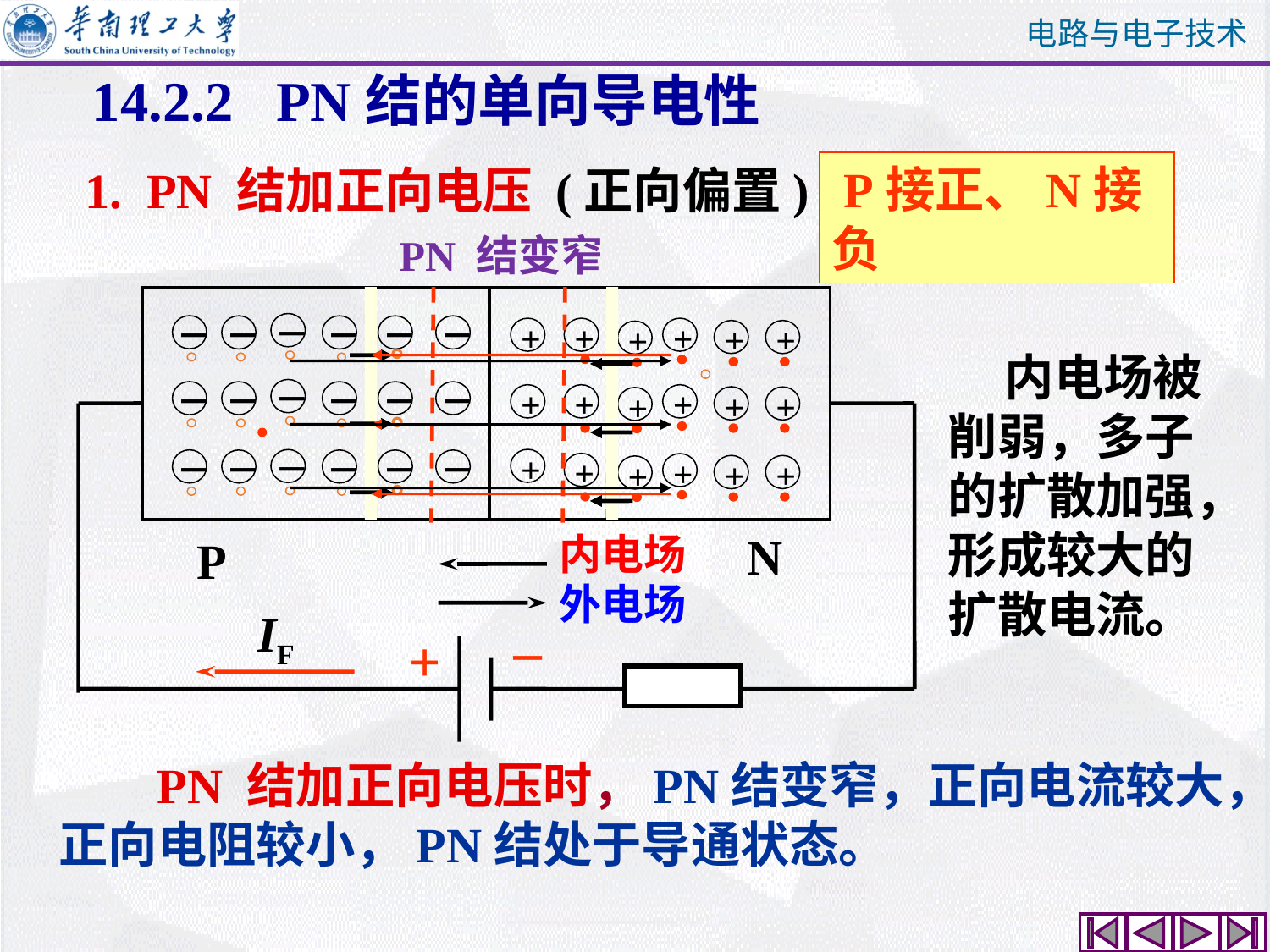

# 14.2.2   PN结的单向导电性
 P接正、N接负
   1.  PN 结加正向电压 (正向偏置)
PN 结变窄

－
－

－
－
－
－
－
－
+
+
+
+
+

+

+

+

－
－
－
－
－
+
+
+
+
+

+
－
－
－
－
－
+
+
+
+

N
内电场

P

    内电场被削弱，多子的扩散加强，形成较大的扩散电流。

–
+

外电场

IF

        PN 结加正向电压时，PN结变窄，正向电流较大，正向电阻较小，PN结处于导通状态。